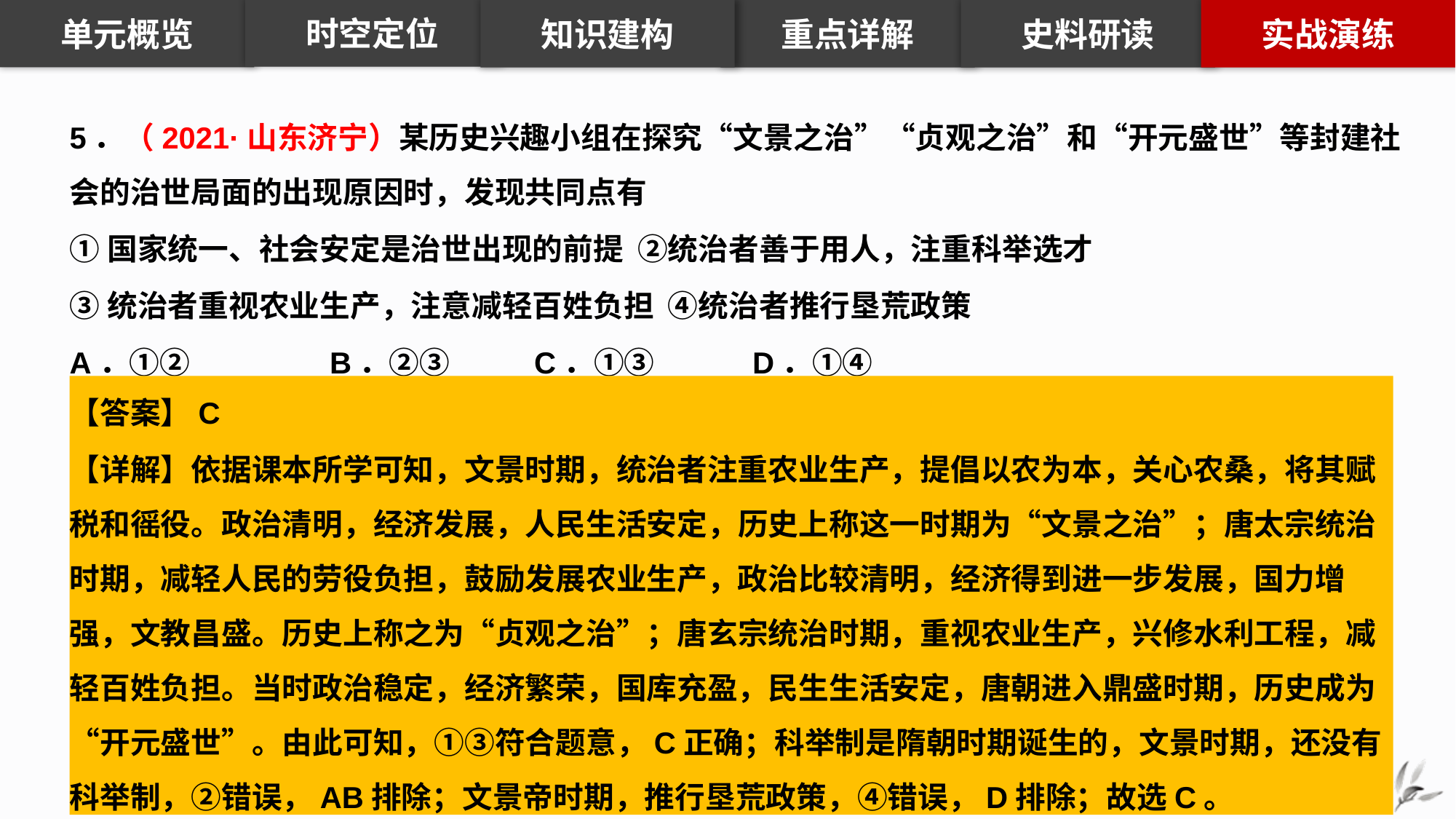

知识建构
重点详解
史料研读

实战演练
时空定位
单元概览
5．（2021·山东济宁）某历史兴趣小组在探究“文景之治”“贞观之治”和“开元盛世”等封建社会的治世局面的出现原因时，发现共同点有
①国家统一、社会安定是治世出现的前提  ②统治者善于用人，注重科举选才
③统治者重视农业生产，注意减轻百姓负担  ④统治者推行垦荒政策
A．①②	     B．②③	   C．①③	   D．①④
【答案】C
【详解】依据课本所学可知，文景时期，统治者注重农业生产，提倡以农为本，关心农桑，将其赋税和徭役。政治清明，经济发展，人民生活安定，历史上称这一时期为“文景之治”；唐太宗统治时期，减轻人民的劳役负担，鼓励发展农业生产，政治比较清明，经济得到进一步发展，国力增强，文教昌盛。历史上称之为“贞观之治”；唐玄宗统治时期，重视农业生产，兴修水利工程，减轻百姓负担。当时政治稳定，经济繁荣，国库充盈，民生生活安定，唐朝进入鼎盛时期，历史成为“开元盛世”。由此可知，①③符合题意，C正确；科举制是隋朝时期诞生的，文景时期，还没有科举制，②错误，AB排除；文景帝时期，推行垦荒政策，④错误，D排除；故选C。